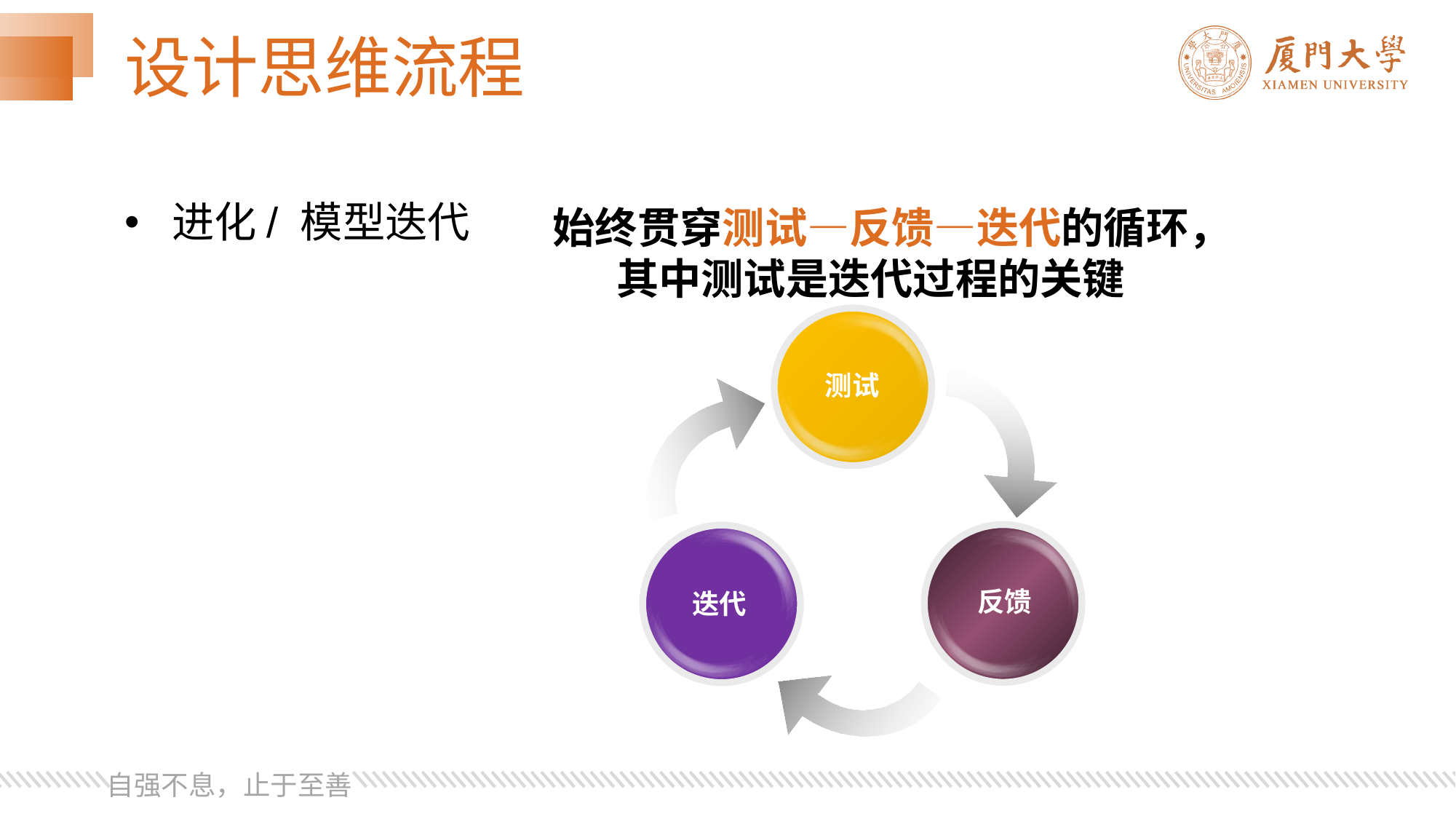

# 设计思维流程
 进化/ 模型迭代

始终贯穿测试—反馈—迭代的循环，其中测试是迭代过程的关键

测试

反馈
迭代